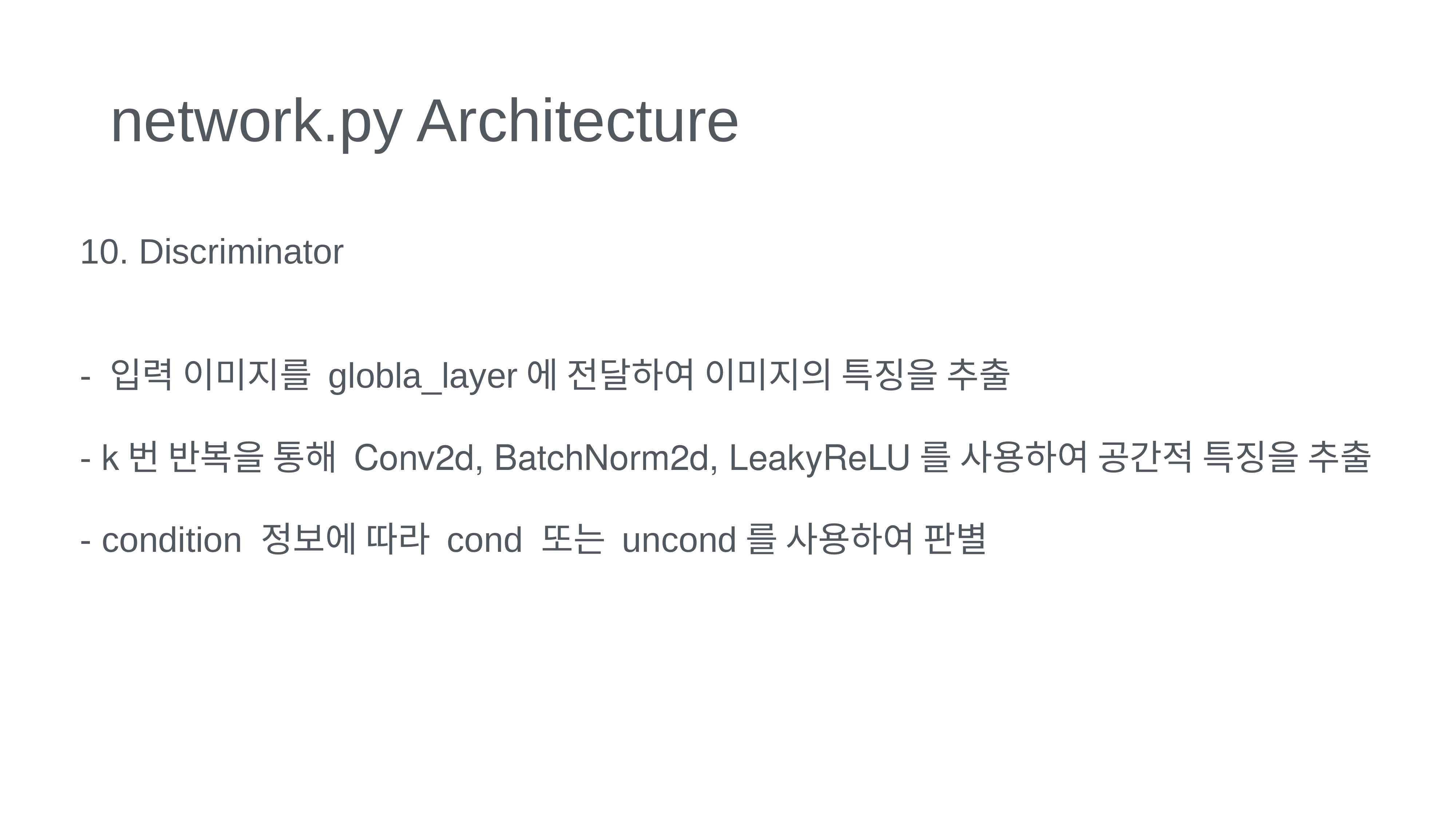

# network.py Architecture
10. Discriminator
- 입력 이미지를 globla_layer에 전달하여 이미지의 특징을 추출
- k번 반복을 통해 Conv2d, BatchNorm2d, LeakyReLU를 사용하여 공간적 특징을 추출
- condition 정보에 따라 cond 또는 uncond를 사용하여 판별